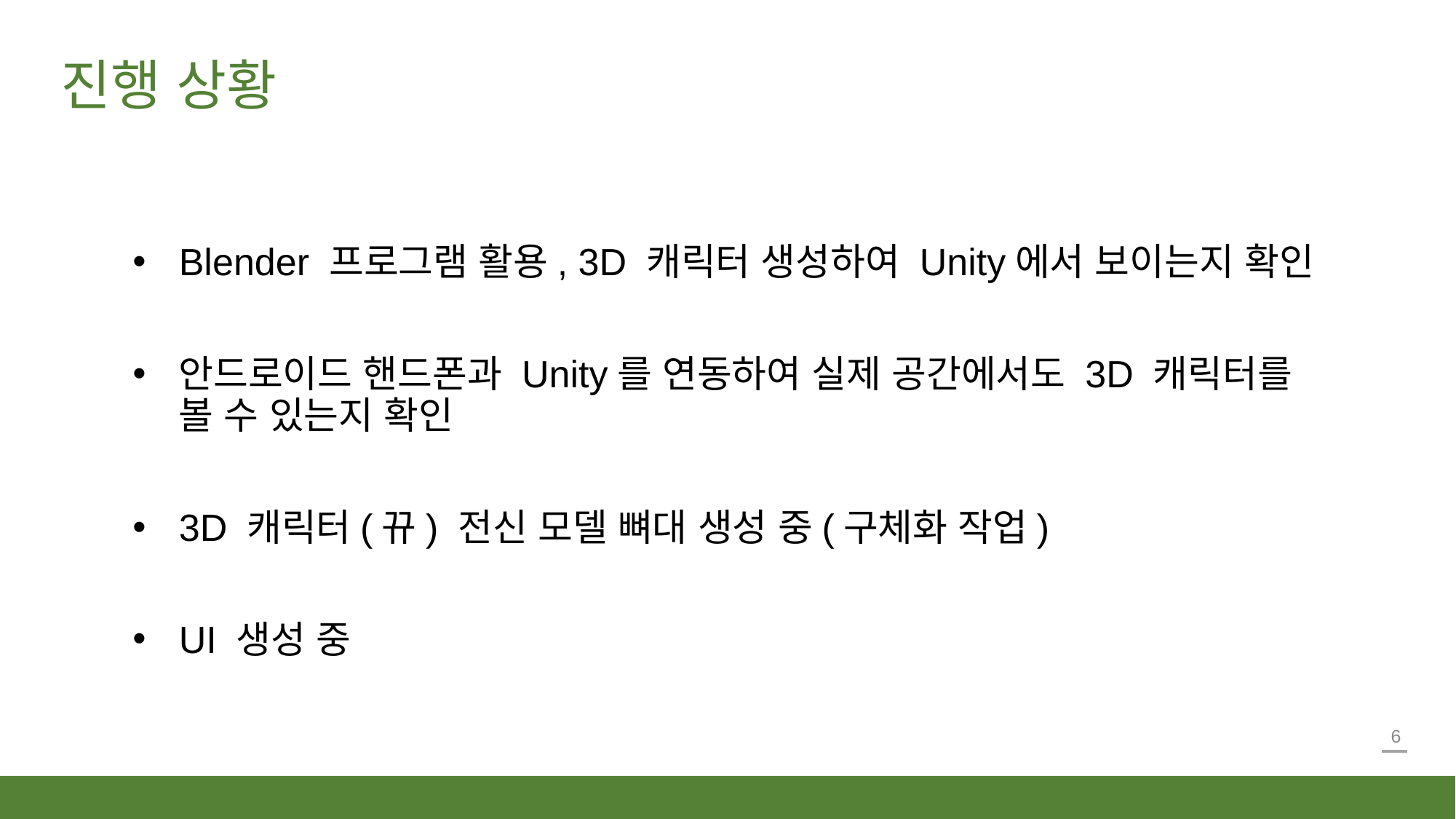

진행 상황

Blender 프로그램 활용, 3D 캐릭터 생성하여 Unity에서 보이는지 확인

안드로이드 핸드폰과 Unity를 연동하여 실제 공간에서도 3D 캐릭터를 볼 수 있는지 확인

3D 캐릭터(뀨) 전신 모델 뼈대 생성 중(구체화 작업)

UI 생성 중